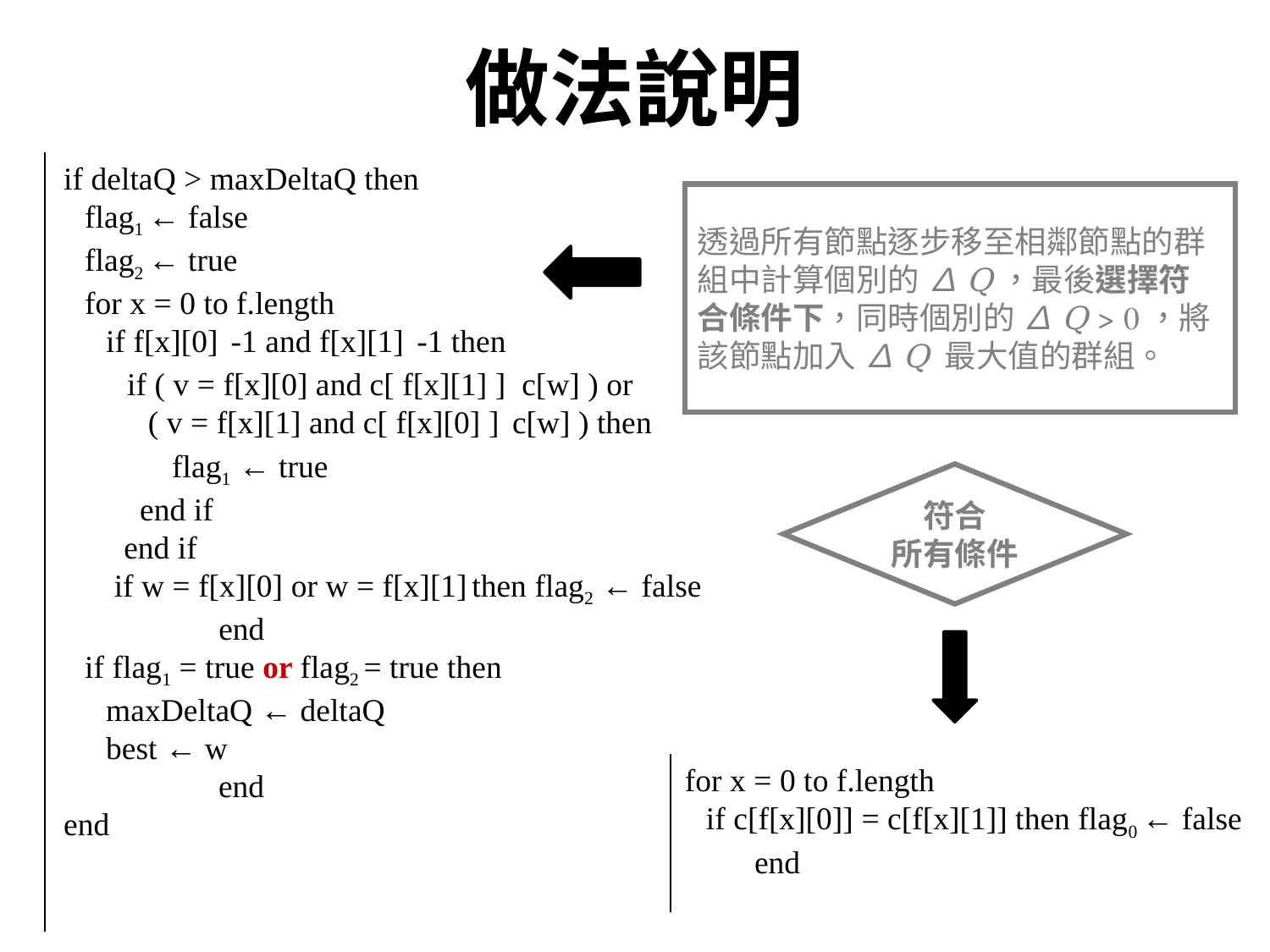

# 做法說明
if deltaQ > maxDeltaQ then
flag1 ← false
flag2 ← true
for x = 0 to f.length
if f[x][0]  -1 and f[x][1]  -1 then
if ( v = f[x][0] and c[ f[x][1] ]  c[w] ) or
( v = f[x][1] and c[ f[x][0] ]  c[w] ) then
                        flag1 ← true
                    end if
                  end if
 if w = f[x][0] or w = f[x][1] then flag2 ← false
              end
if flag1 = true or flag2 = true then
maxDeltaQ ← deltaQ
best ← w
              end
end
透過所有節點逐步移至相鄰節點的群組中計算個別的 ∆Q，最後選擇符合條件下，同時個別的 ∆Q > 0，將該節點加入 ∆Q 最大值的群組。

符合
所有條件

for x = 0 to f.length
if c[f[x][0]] = c[f[x][1]] then flag0 ← false
      end